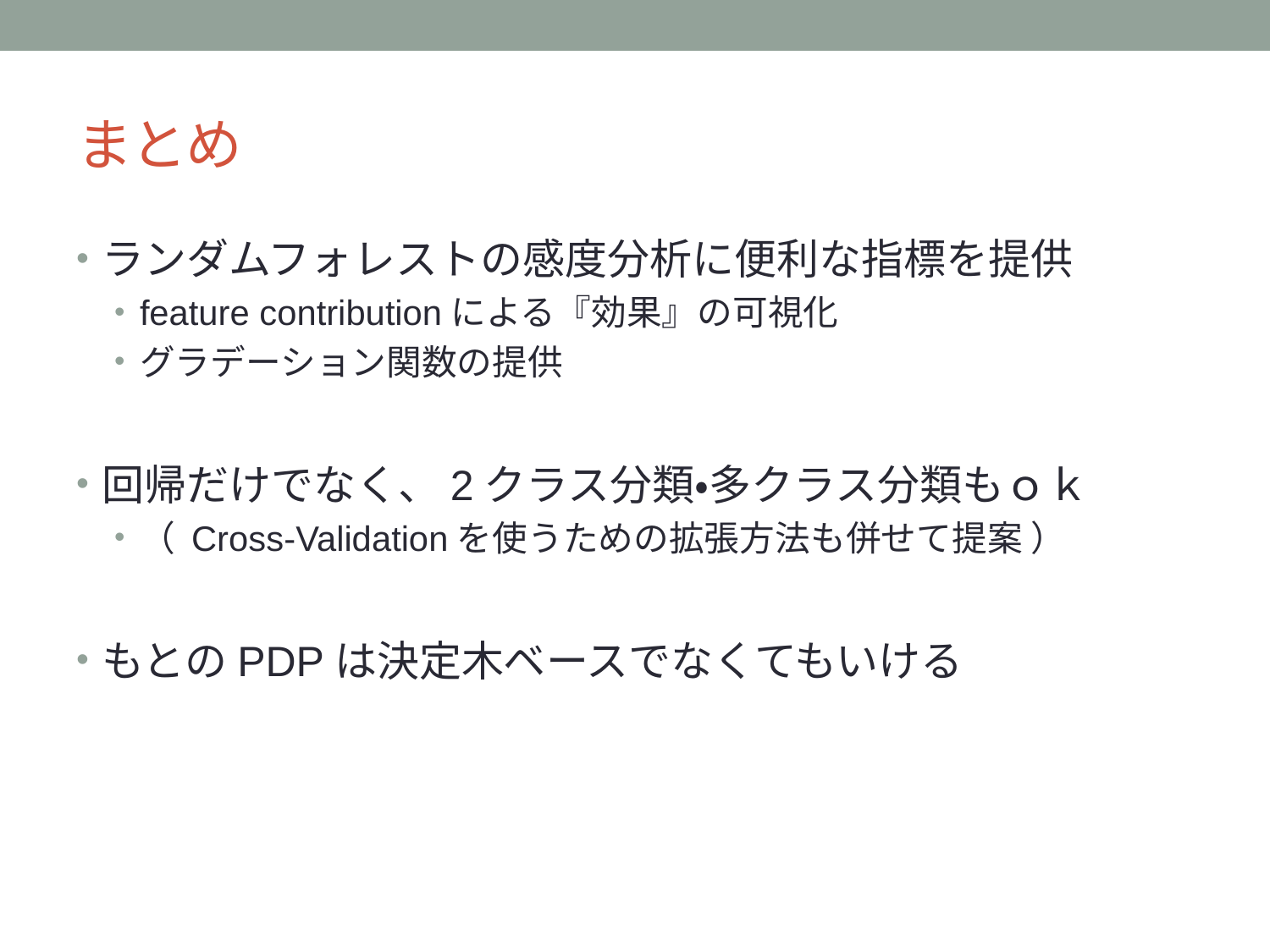

# まとめ
ランダムフォレストの感度分析に便利な指標を提供
feature contributionによる『効果』の可視化
グラデーション関数の提供

回帰だけでなく、2クラス分類・多クラス分類もｏｋ
（ Cross-Validationを使うための拡張方法も併せて提案 ）

もとのPDPは決定木ベースでなくてもいける